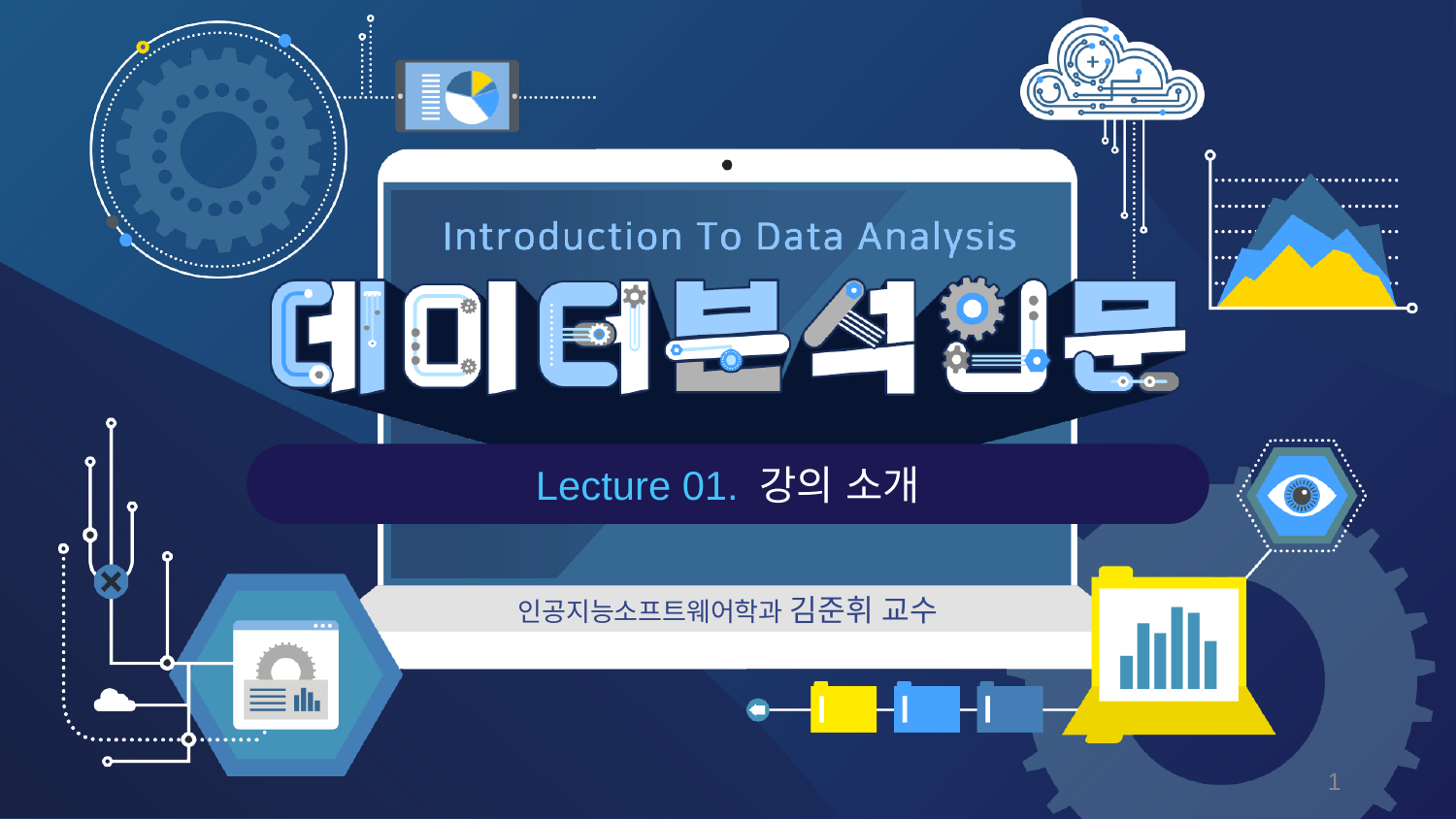

Lecture 01. 강의 소개
인공지능소프트웨어학과 김준휘 교수